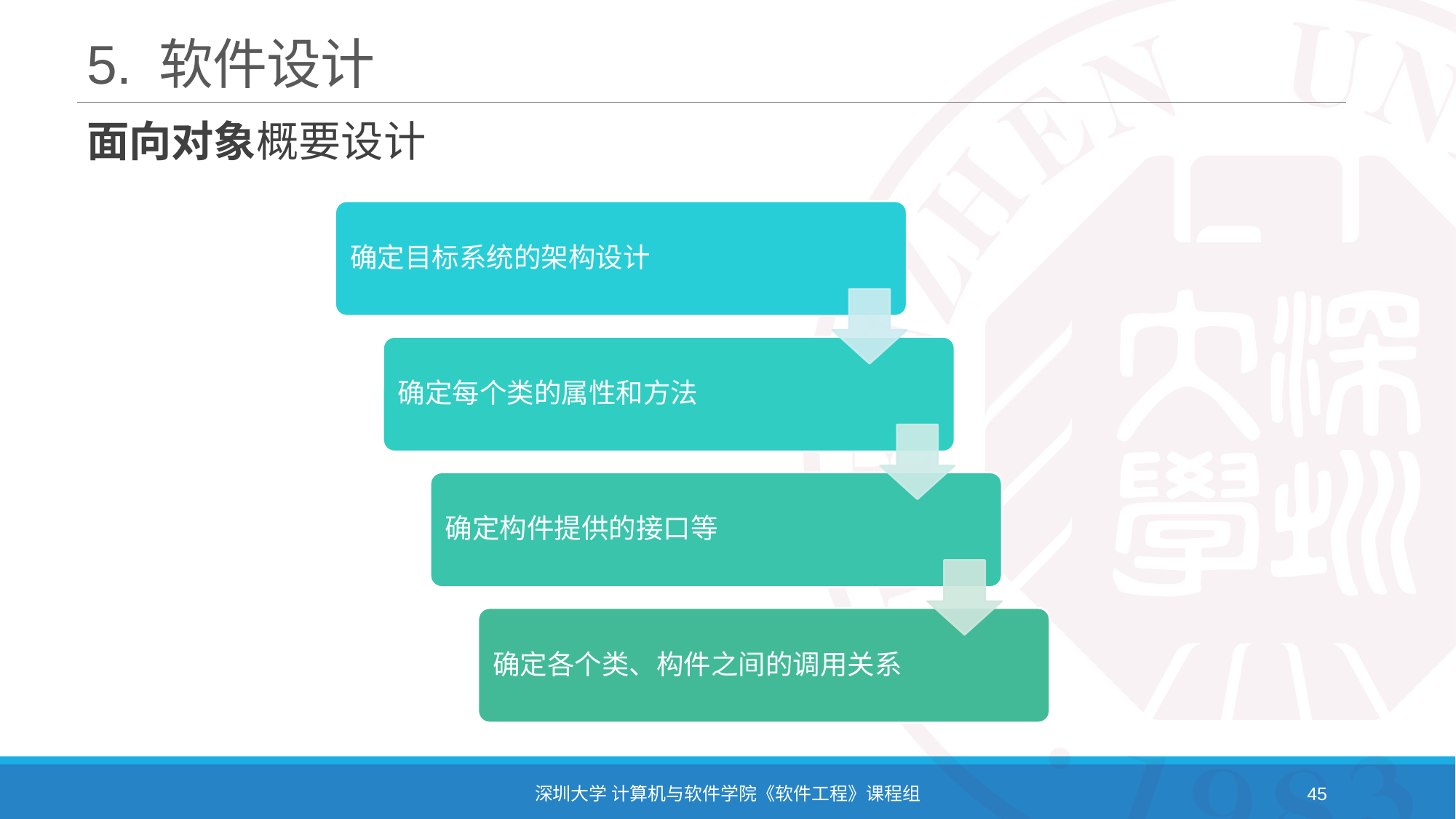

# 5. 软件设计
面向对象概要设计
确定目标系统的架构设计
确定每个类的属性和方法
确定构件提供的接口等
确定各个类、构件之间的调用关系

深圳大学 计算机与软件学院《软件工程》课程组
45